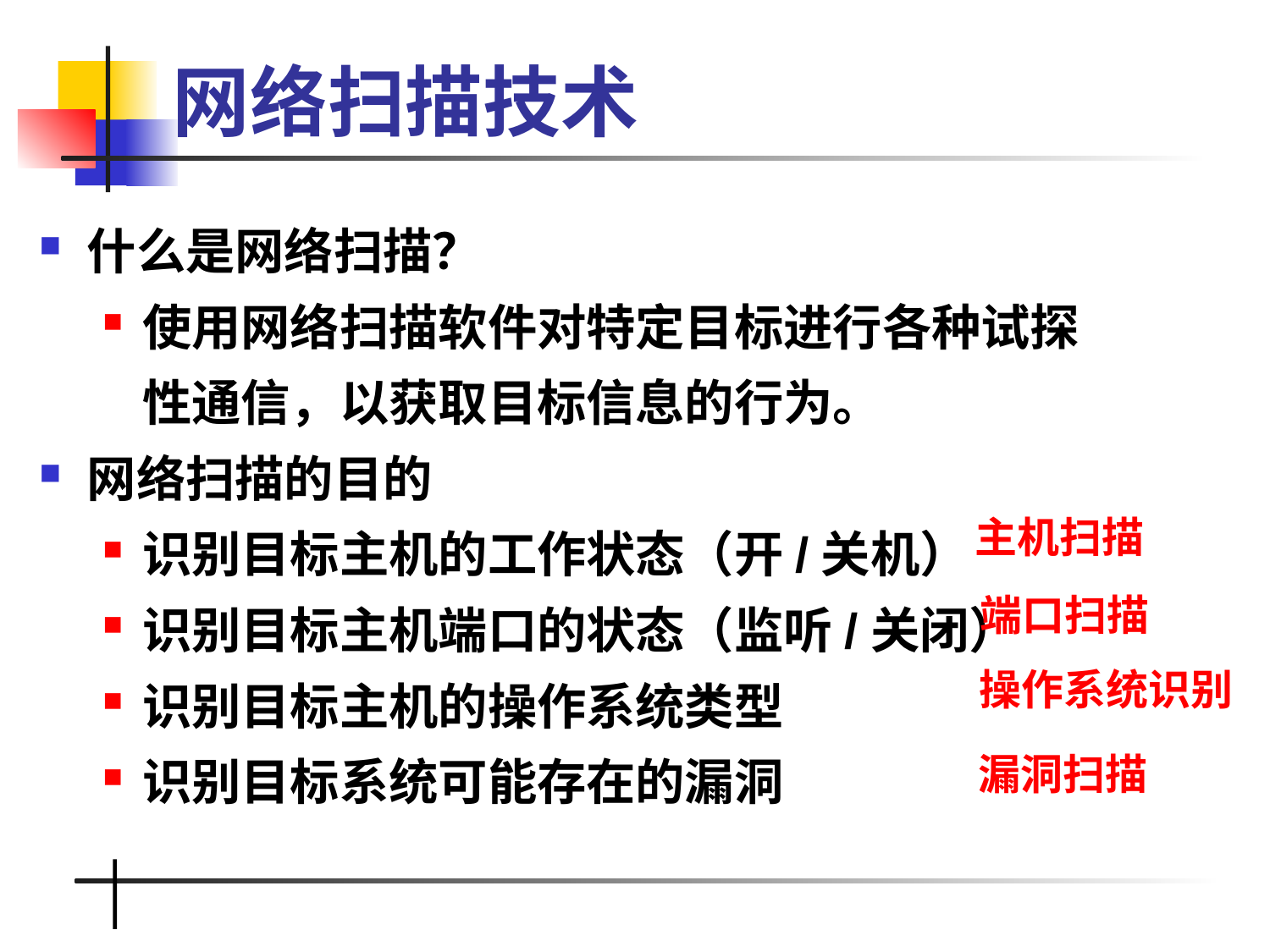

# 网络扫描技术
什么是网络扫描？
使用网络扫描软件对特定目标进行各种试探性通信，以获取目标信息的行为。
网络扫描的目的
识别目标主机的工作状态（开/关机）
识别目标主机端口的状态（监听/关闭）
识别目标主机的操作系统类型
识别目标系统可能存在的漏洞

主机扫描
端口扫描
操作系统识别
漏洞扫描